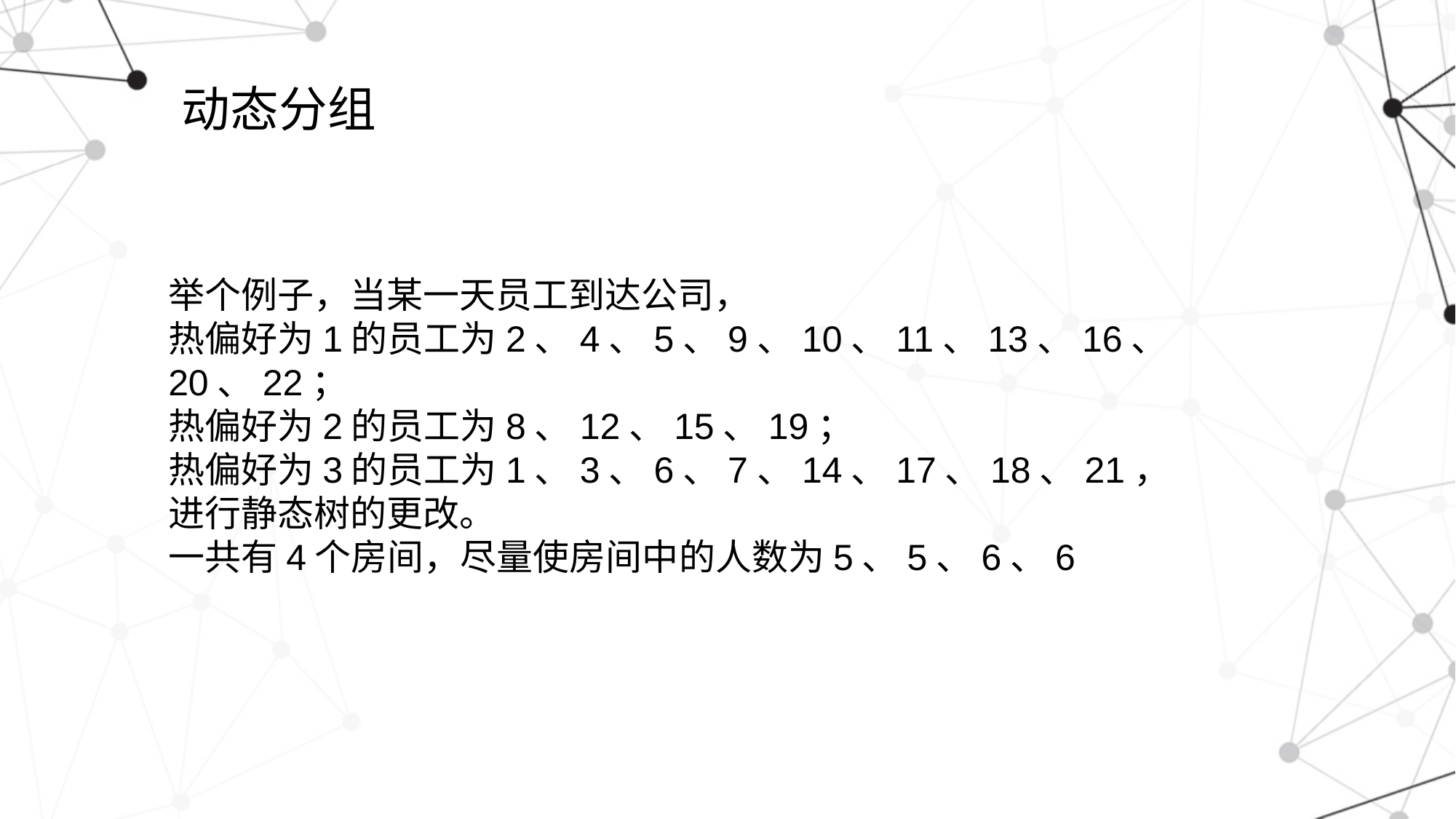

# 动态分组
举个例子，当某一天员工到达公司，
热偏好为1的员工为2、4、5、9、10、11、13、16、20、22；
热偏好为2的员工为8、12、15、19；
热偏好为3的员工为1、3、6、7、14、17、18、21，
进行静态树的更改。
一共有4个房间，尽量使房间中的人数为5、5、6、6